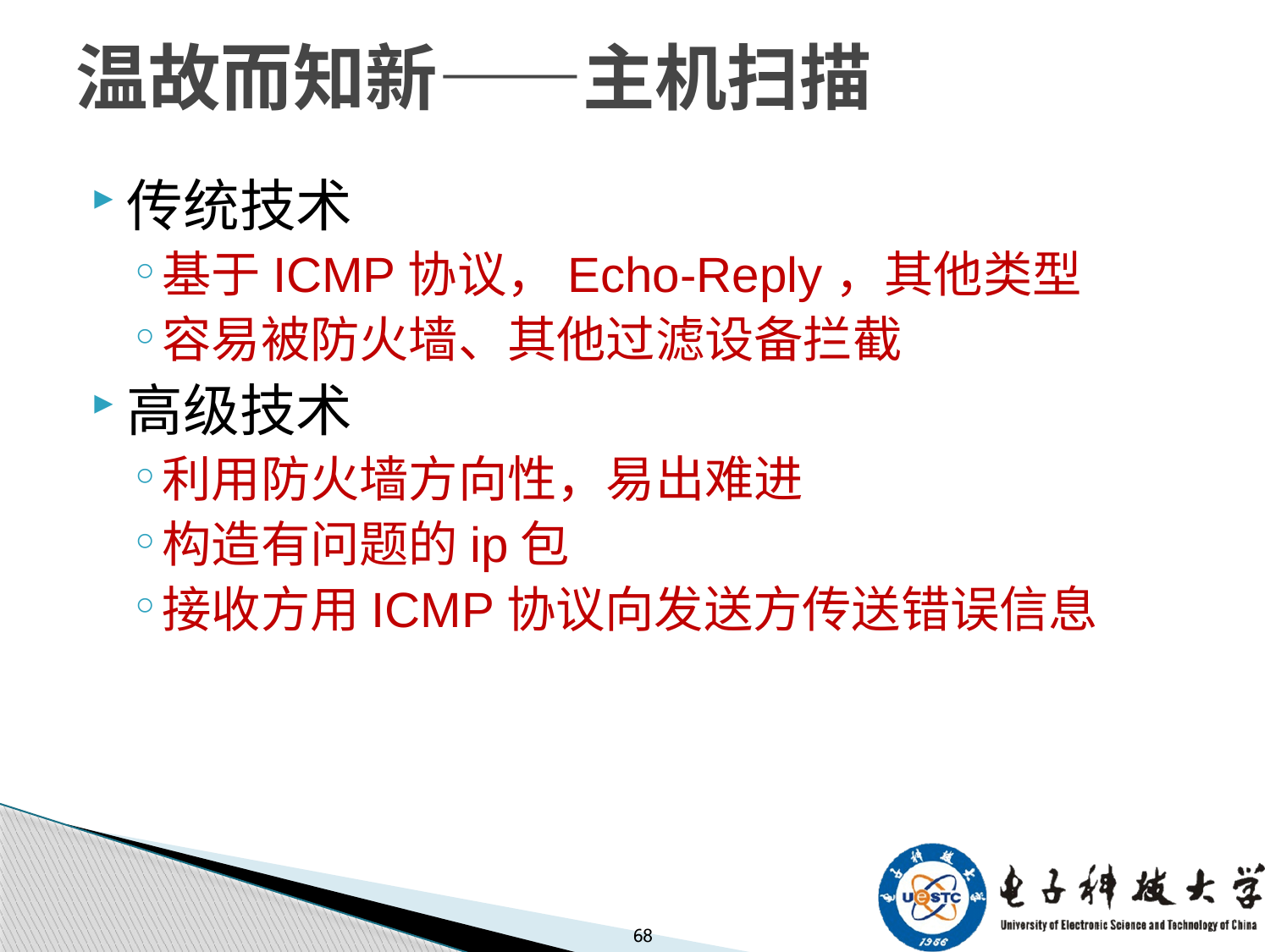

# 温故而知新——主机扫描
传统技术
基于ICMP协议，Echo-Reply，其他类型
容易被防火墙、其他过滤设备拦截
高级技术
利用防火墙方向性，易出难进
构造有问题的ip包
接收方用ICMP协议向发送方传送错误信息
68